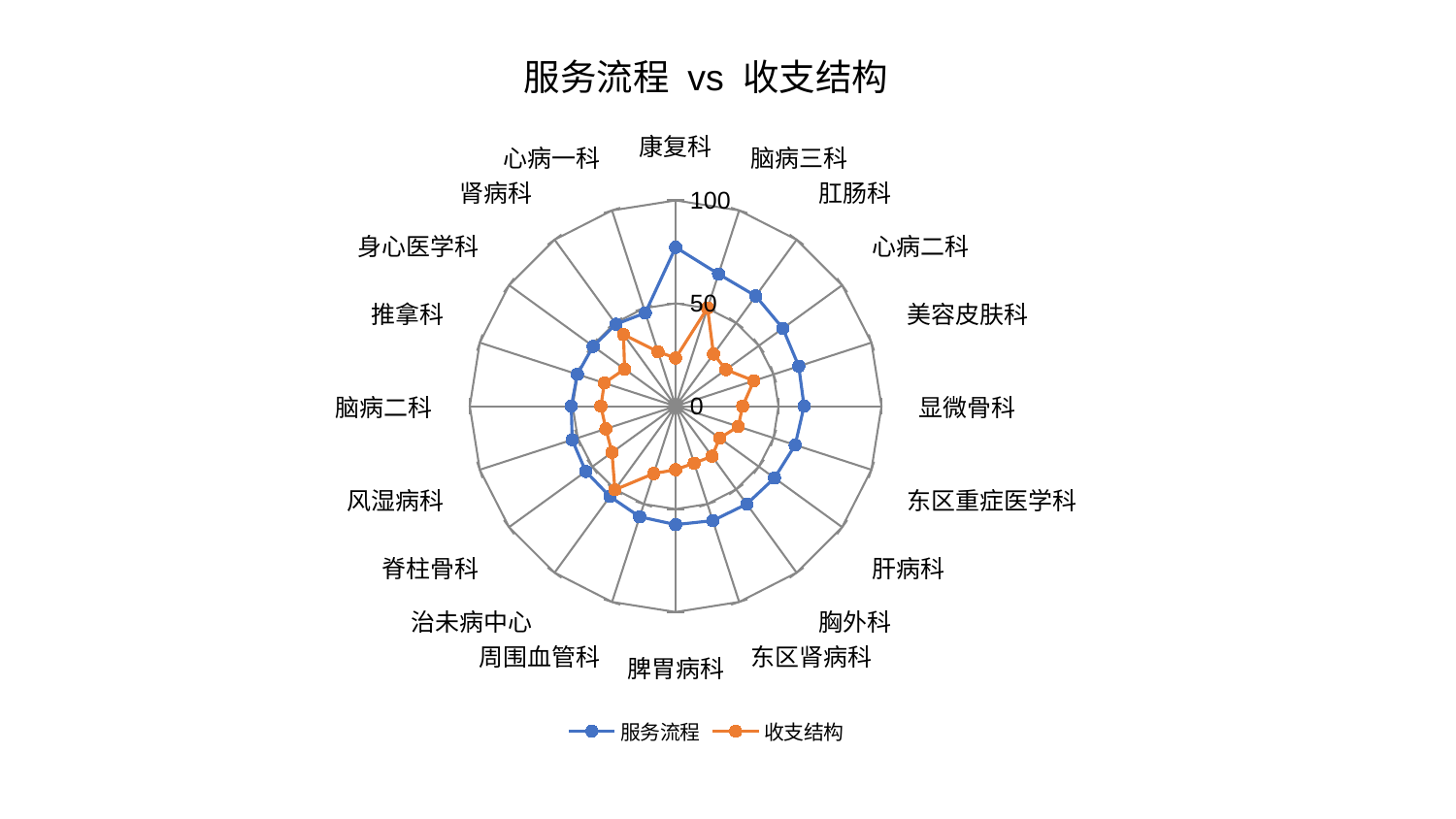

### Chart: 服务流程 vs 收支结构

| Category | 服务流程 | 收支结构 |
|---|---|---|
| 康复科 | 77.20881546200715 | 23.39641702880468 |
| 脑病三科 | 67.52686313167825 | 50.215351961772676 |
| 肛肠科 | 66.20882205664353 | 31.340599653037838 |
| 心病二科 | 64.37899064997924 | 30.224443598547087 |
| 美容皮肤科 | 62.88771649621147 | 39.94106802908416 |
| 显微骨科 | 62.407523985400516 | 32.56497219210892 |
| 东区重症医学科 | 61.087955939306326 | 32.00975344951109 |
| 肝病科 | 59.37186933530194 | 26.42874856311693 |
| 胸外科 | 58.785533155325794 | 30.09302216033078 |
| 东区肾病科 | 58.46408695128024 | 29.12385999555015 |
| 脾胃病科 | 57.55873579206206 | 30.873586136128164 |
| 周围血管科 | 56.5174332747446 | 34.42581829594131 |
| 治未病中心 | 54.27175233980922 | 50.194685779847056 |
| 脊柱骨科 | 53.927679076219036 | 38.20355018248385 |
| 风湿病科 | 52.84242258510376 | 35.63496155925554 |
| 脑病二科 | 50.645208552312944 | 36.299752537767716 |
| 推拿科 | 50.20082830005348 | 36.389897667673935 |
| 身心医学科 | 49.495679984976675 | 30.628182390319626 |
| 肾病科 | 49.26007009821181 | 43.06097378745656 |
| 心病一科 | 47.65953097262286 | 27.812550608218828 |
64